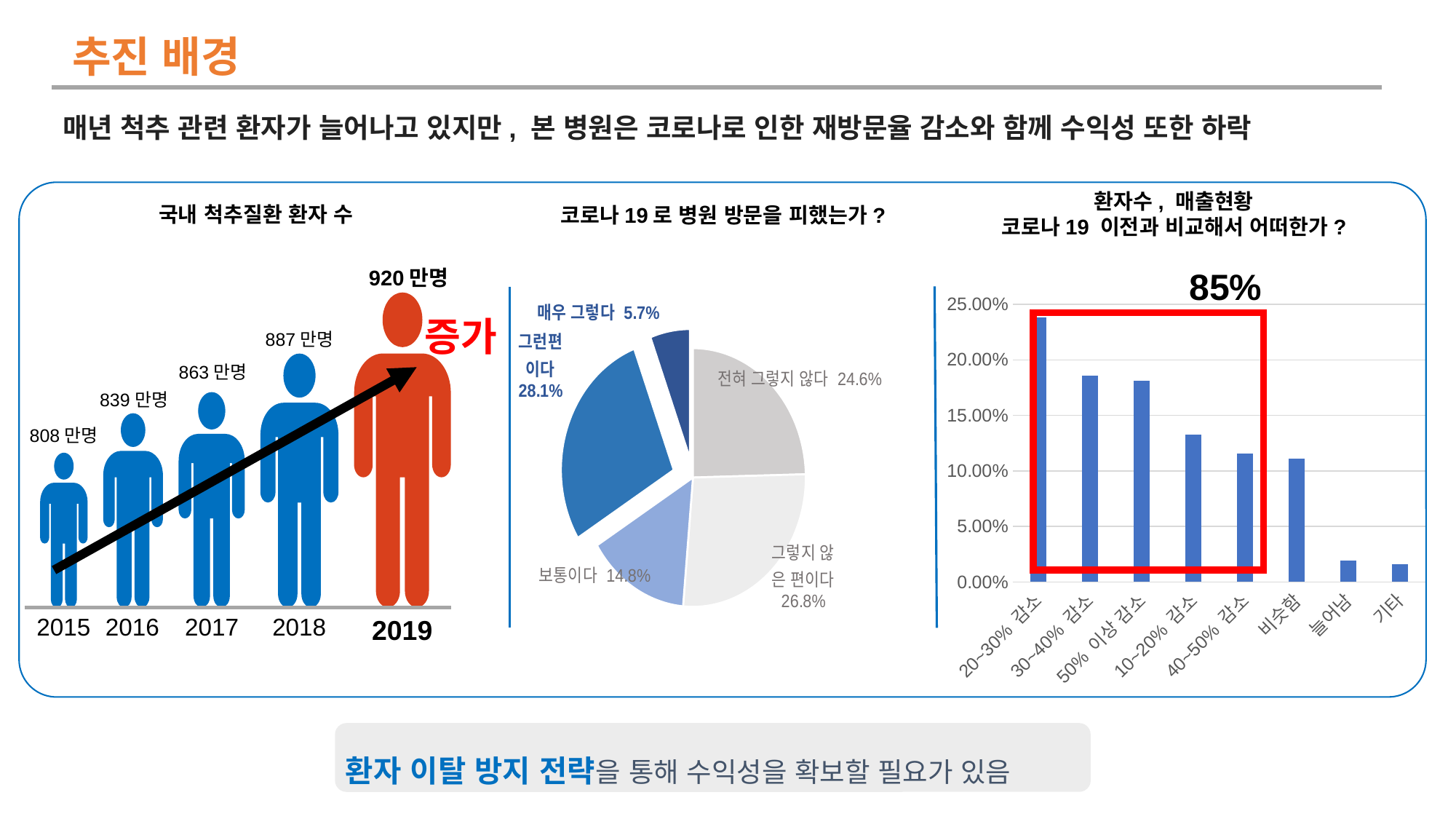

추진 배경
매년 척추 관련 환자가 늘어나고 있지만, 본 병원은 코로나로 인한 재방문율 감소와 함께 수익성 또한 하락

환자수, 매출현황
코로나19 이전과 비교해서 어떠한가?
국내 척추질환 환자 수
85%
920만명

### Chart

| Category | 열 |
|---|---|
| 20~30% 감소 | 0.238 |
| 30~40% 감소 | 0.186 |
| 50% 이상 감소 | 0.181 |
| 10~20% 감소 | 0.133 |
| 40~50% 감소 | 0.116 |
| 비슷함 | 0.111 |
| 늘어남 | 0.019 |
| 기타 | 0.016 |

증가

887만명
863만명
839만명
808만명
2017
2018
2015
2016
2019
코로나19로 병원 방문을 피했는가?

### Chart

| Category | 코로나19로 병원 방문을 피했는가? |
|---|---|
| 전혀 그렇지 않다 24.6% | 0.246 |
| 그렇지 않은 편이다 26.8% | 0.268 |
| 보통이다 14.8% | 0.148 |
| 그런편이다 28.1% | 0.281 |
| 매우 그렇다 5.7% | 0.057 |
환자 이탈 방지 전략을 통해 수익성을 확보할 필요가 있음